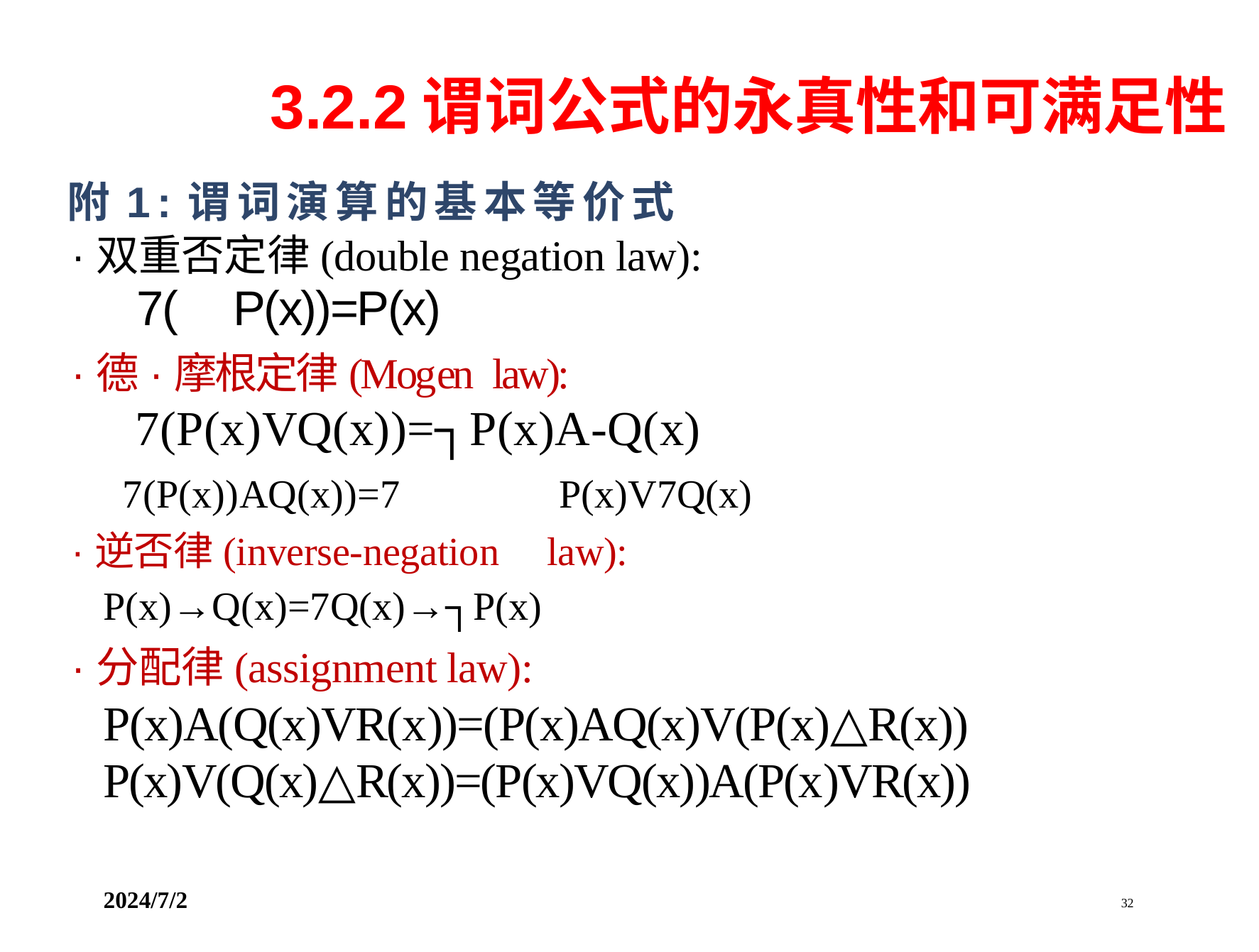

3.2.2谓词公式的永真性和可满足性

附1:谓词演算的基本等价式
·双重否定律(double negation law):
7(    P(x))=P(x)
·德·摩根定律(Mogen law):
7(P(x)VQ(x))=┐P(x)A-Q(x)
7(P(x))AQ(x))=7                P(x)V7Q(x)
·逆否律(inverse-negation    law):
P(x)→Q(x)=7Q(x)→┐P(x)
·分配律(assignment law):
P(x)A(Q(x)VR(x))=(P(x)AQ(x)V(P(x)△R(x))
P(x)V(Q(x)△R(x))=(P(x)VQ(x))A(P(x)VR(x))

2024/7/2                                                                                                                                                                 32